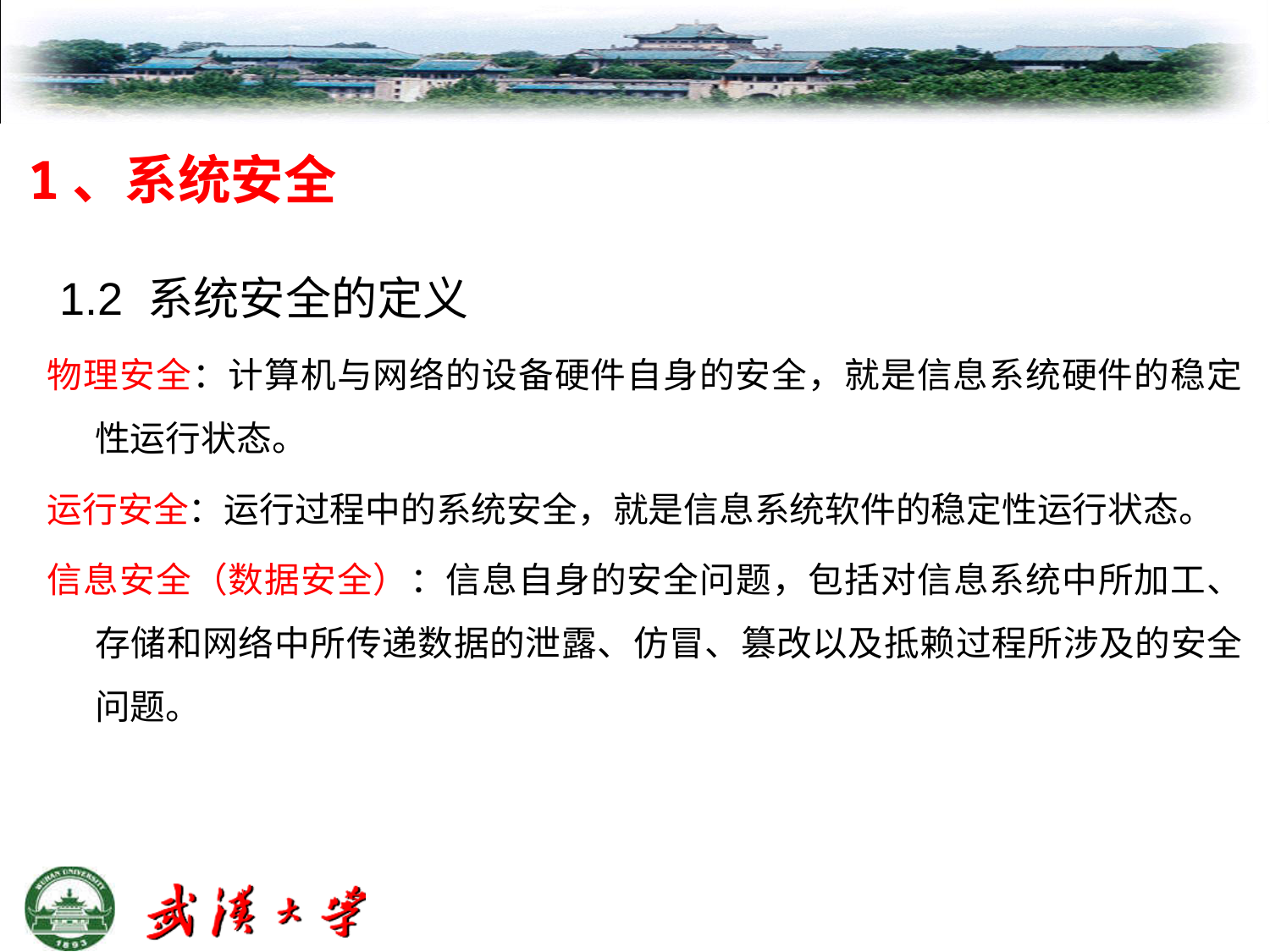

# 1、系统安全
 1.2 系统安全的定义
物理安全：计算机与网络的设备硬件自身的安全，就是信息系统硬件的稳定性运行状态。
运行安全：运行过程中的系统安全，就是信息系统软件的稳定性运行状态。
信息安全（数据安全）：信息自身的安全问题，包括对信息系统中所加工、存储和网络中所传递数据的泄露、仿冒、篡改以及抵赖过程所涉及的安全问题。